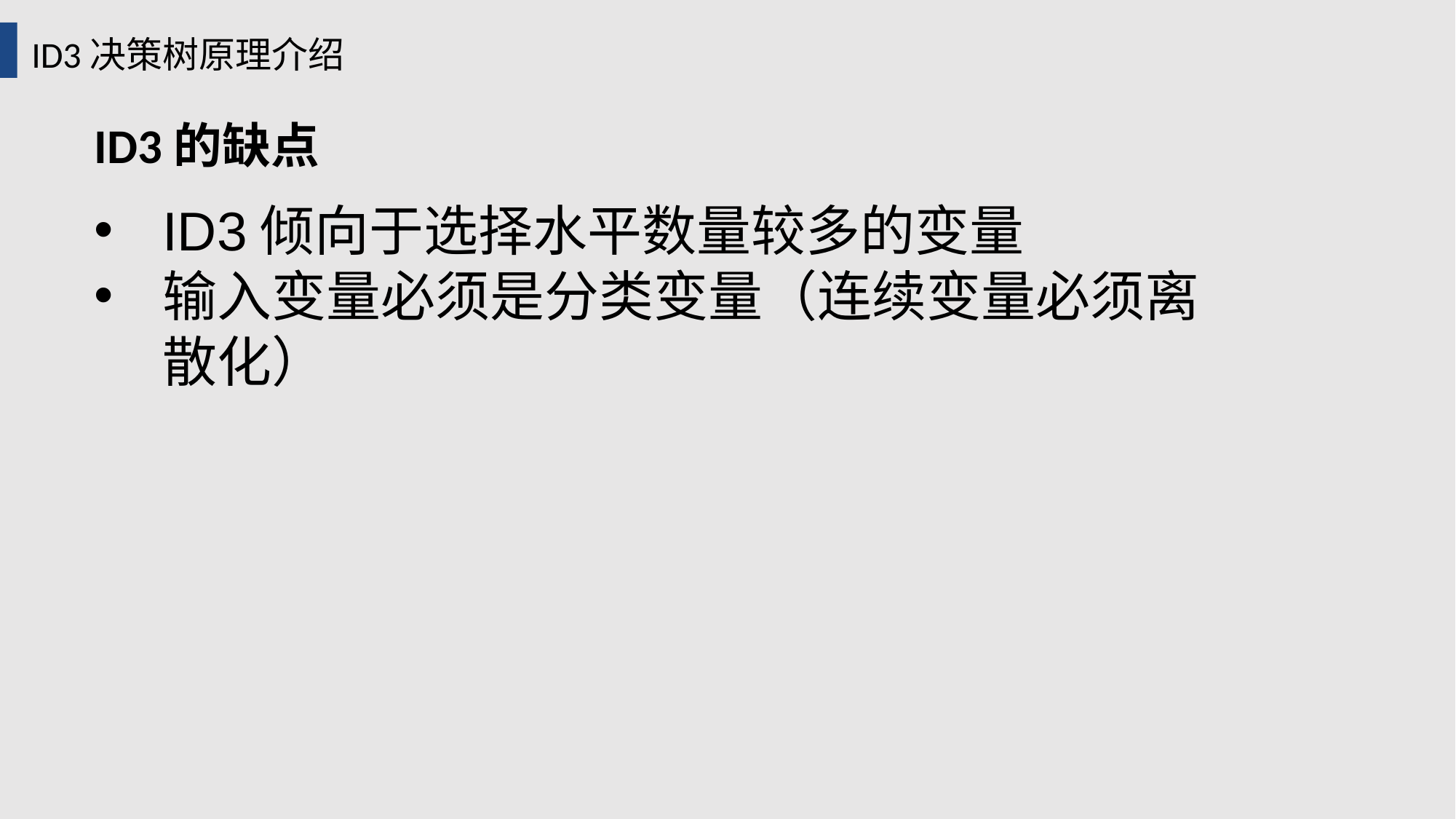

ID3决策树原理介绍
ID3的缺点
ID3倾向于选择水平数量较多的变量
输入变量必须是分类变量（连续变量必须离散化）